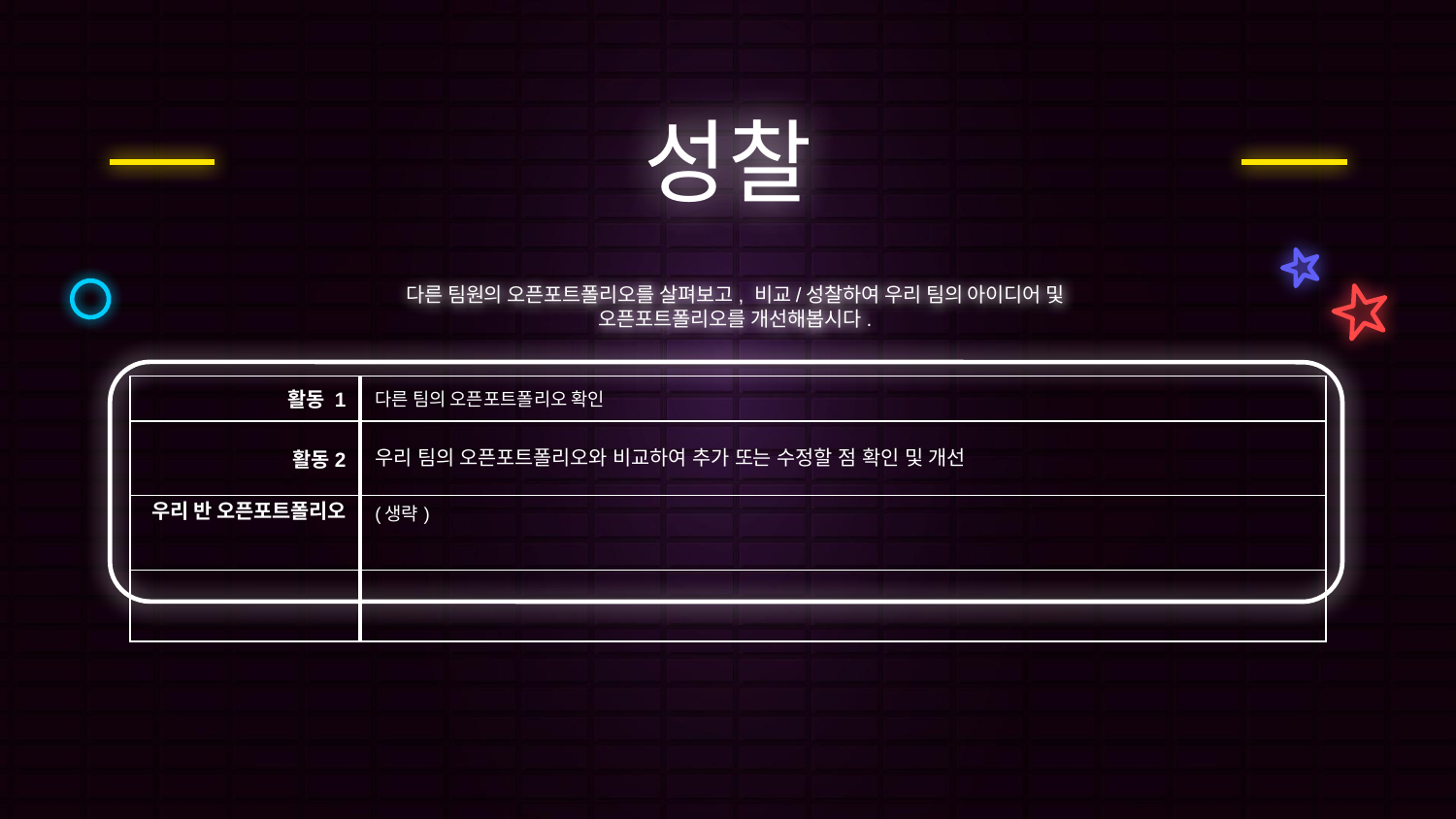

# 성찰

다른 팀원의 오픈포트폴리오를 살펴보고, 비교/성찰하여 우리 팀의 아이디어 및 오픈포트폴리오를 개선해봅시다.

| 활동 1 | 다른 팀의 오픈포트폴리오 확인 |
| --- | --- |
| 활동2 | 우리 팀의 오픈포트폴리오와 비교하여 추가 또는 수정할 점 확인 및 개선 |
| 우리 반 오픈포트폴리오 | (생략) |
|  |  |